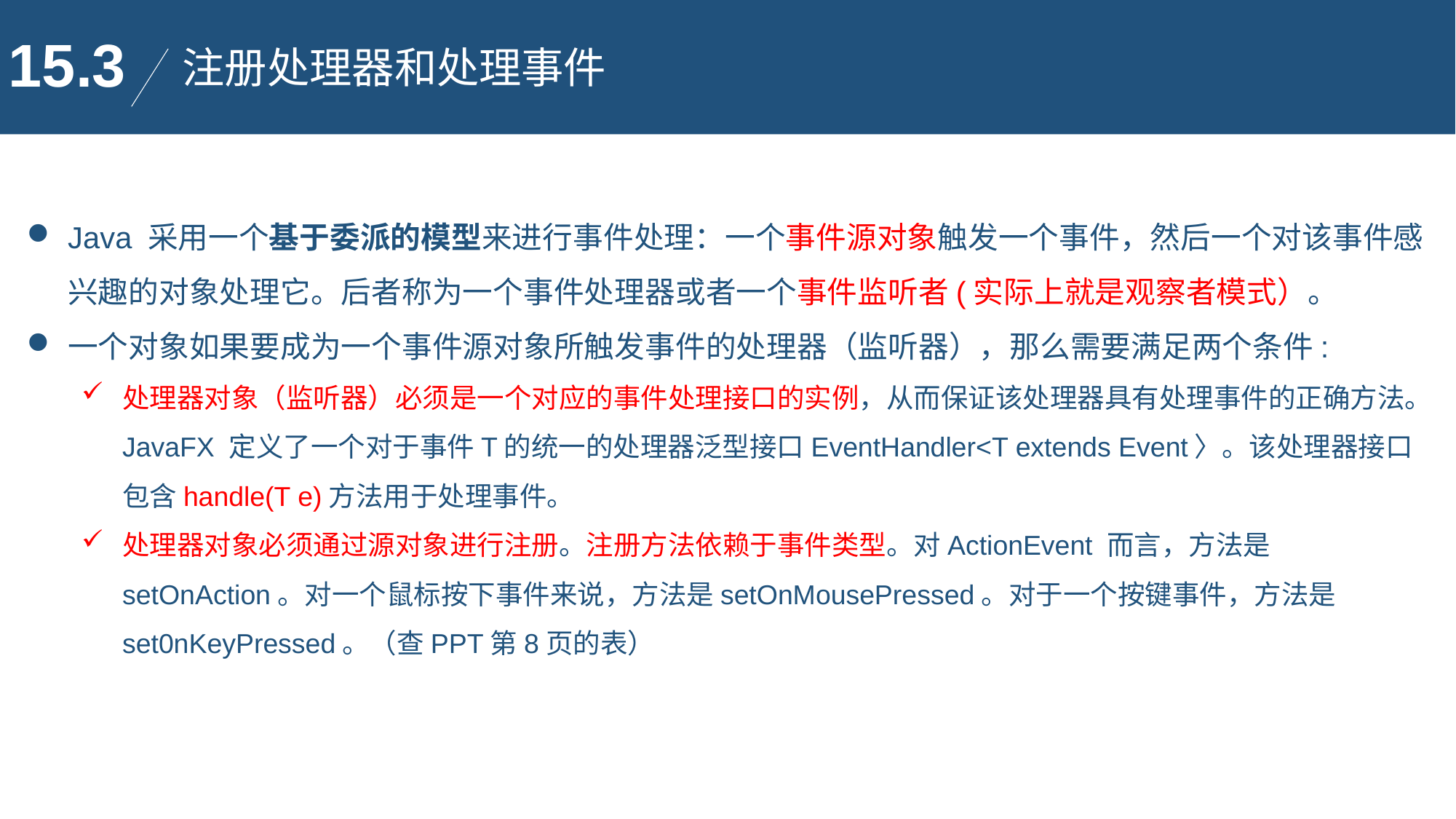

15.3
注册处理器和处理事件
Java 采用一个基于委派的模型来进行事件处理：一个事件源对象触发一个事件，然后一个对该事件感兴趣的对象处理它。后者称为一个事件处理器或者一个事件监听者(实际上就是观察者模式）。
一个对象如果要成为一个事件源对象所触发事件的处理器（监听器），那么需要满足两个条件:
处理器对象（监听器）必须是一个对应的事件处理接口的实例，从而保证该处理器具有处理事件的正确方法。JavaFX 定义了一个对于事件T的统一的处理器泛型接口EventHandler<T extends Event〉。该处理器接口包含handle(T e)方法用于处理事件。
处理器对象必须通过源对象进行注册。注册方法依赖于事件类型。对ActionEvent 而言，方法是setOnAction。对一个鼠标按下事件来说，方法是setOnMousePressed。对于一个按键事件，方法是set0nKeyPressed。（查PPT第8页的表）